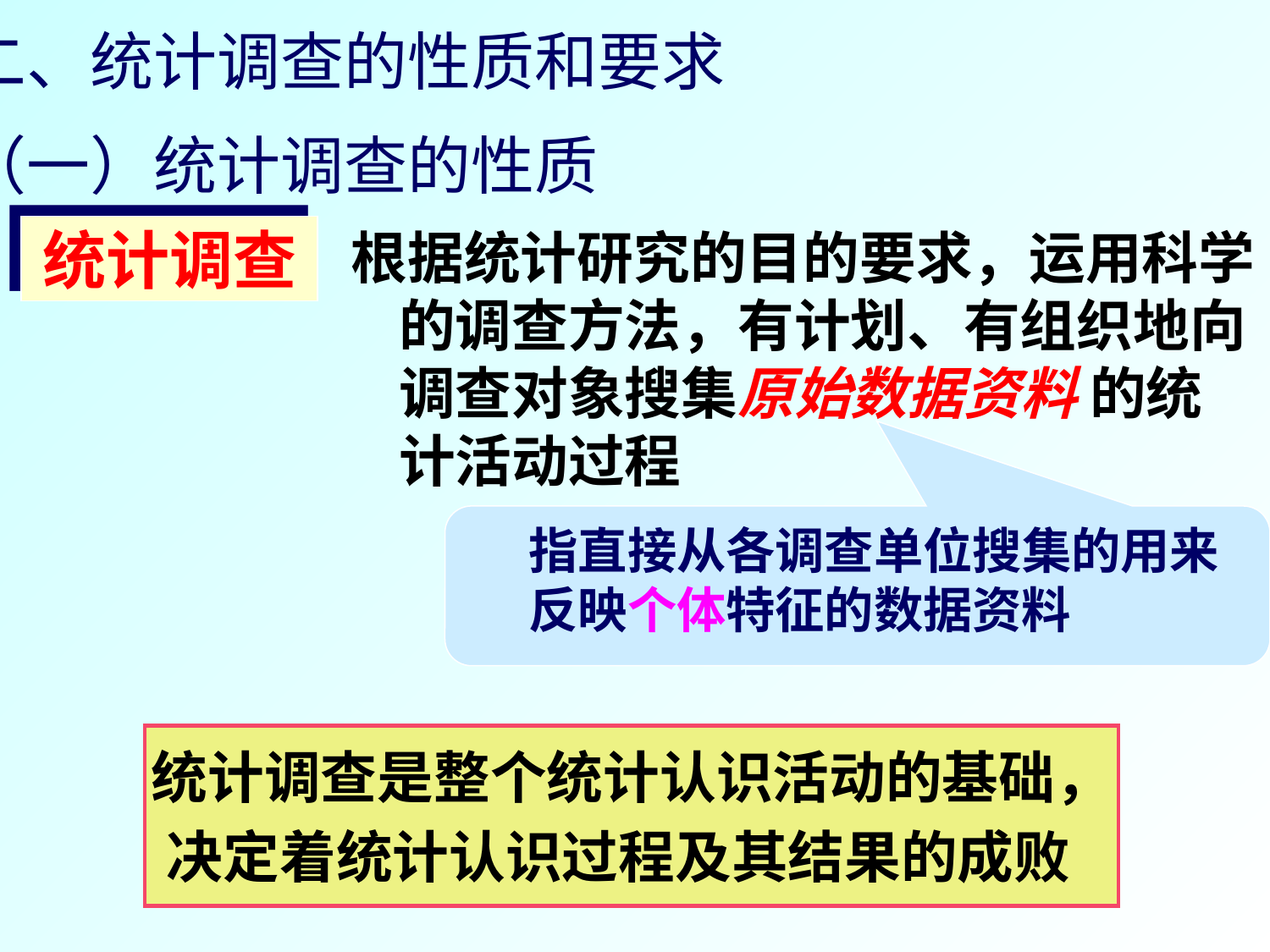

二、统计调查的性质和要求
（一）统计调查的性质
统计调查
根据统计研究的目的要求，运用科学的调查方法，有计划、有组织地向调查对象搜集原始数据资料 的统计活动过程
指直接从各调查单位搜集的用来反映个体特征的数据资料
统计调查是整个统计认识活动的基础，
决定着统计认识过程及其结果的成败